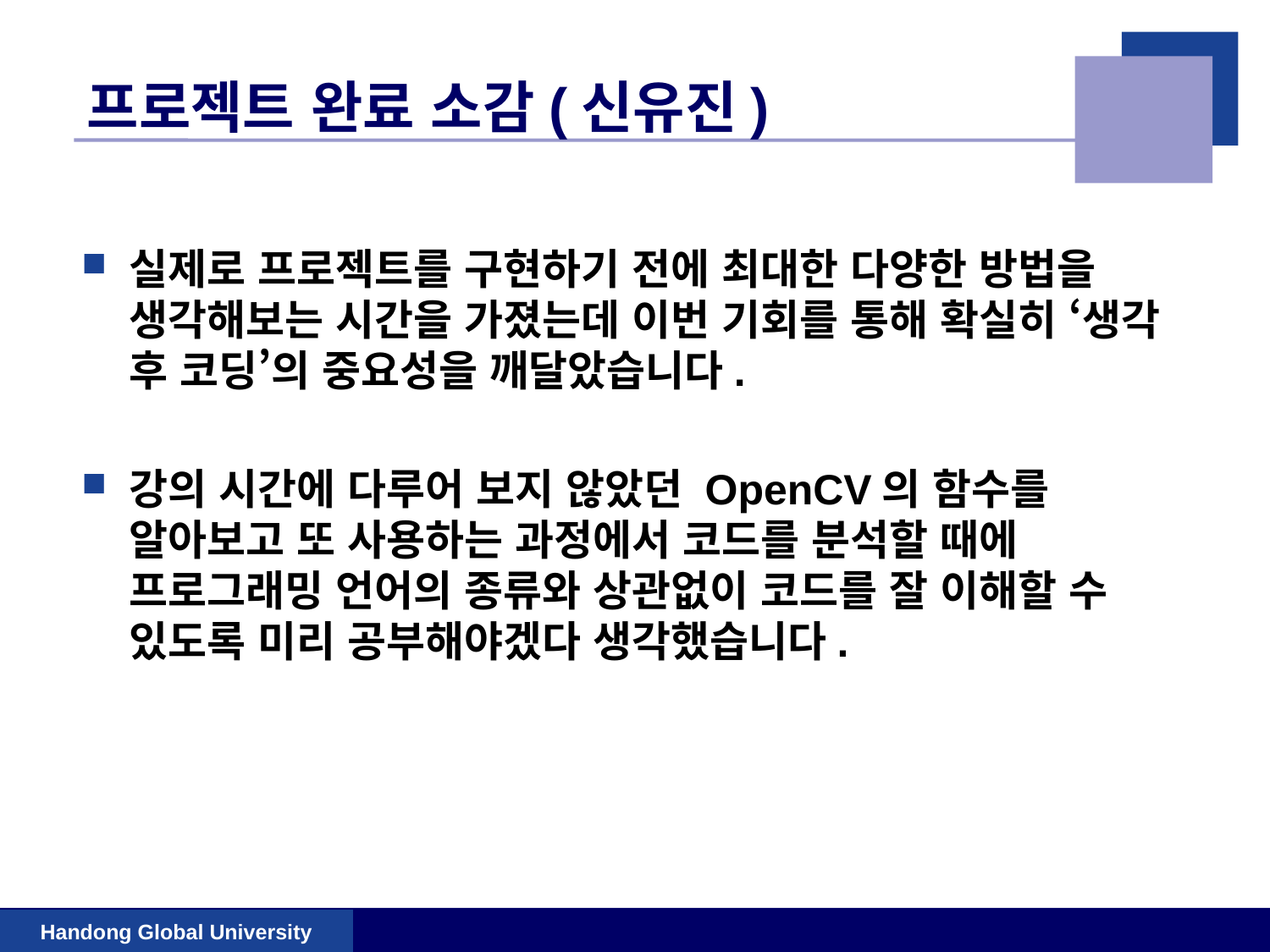

# 프로젝트 완료 소감(신유진)
실제로 프로젝트를 구현하기 전에 최대한 다양한 방법을 생각해보는 시간을 가졌는데 이번 기회를 통해 확실히 ‘생각 후 코딩’의 중요성을 깨달았습니다.

강의 시간에 다루어 보지 않았던 OpenCV의 함수를 알아보고 또 사용하는 과정에서 코드를 분석할 때에 프로그래밍 언어의 종류와 상관없이 코드를 잘 이해할 수 있도록 미리 공부해야겠다 생각했습니다.